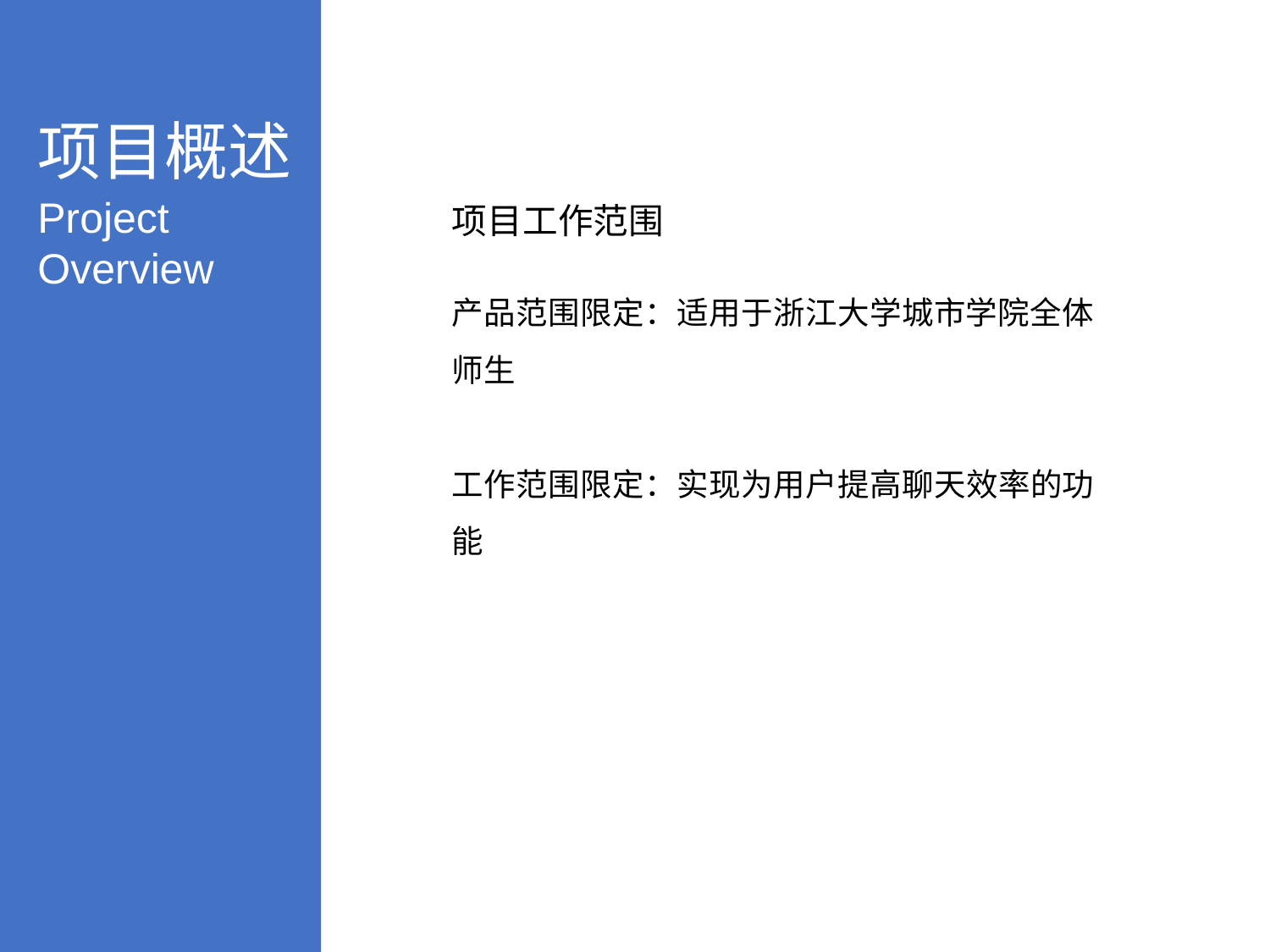

项目概述
Project Overview
项目工作范围
产品范围限定：适用于浙江大学城市学院全体师生

工作范围限定：实现为用户提高聊天效率的功能